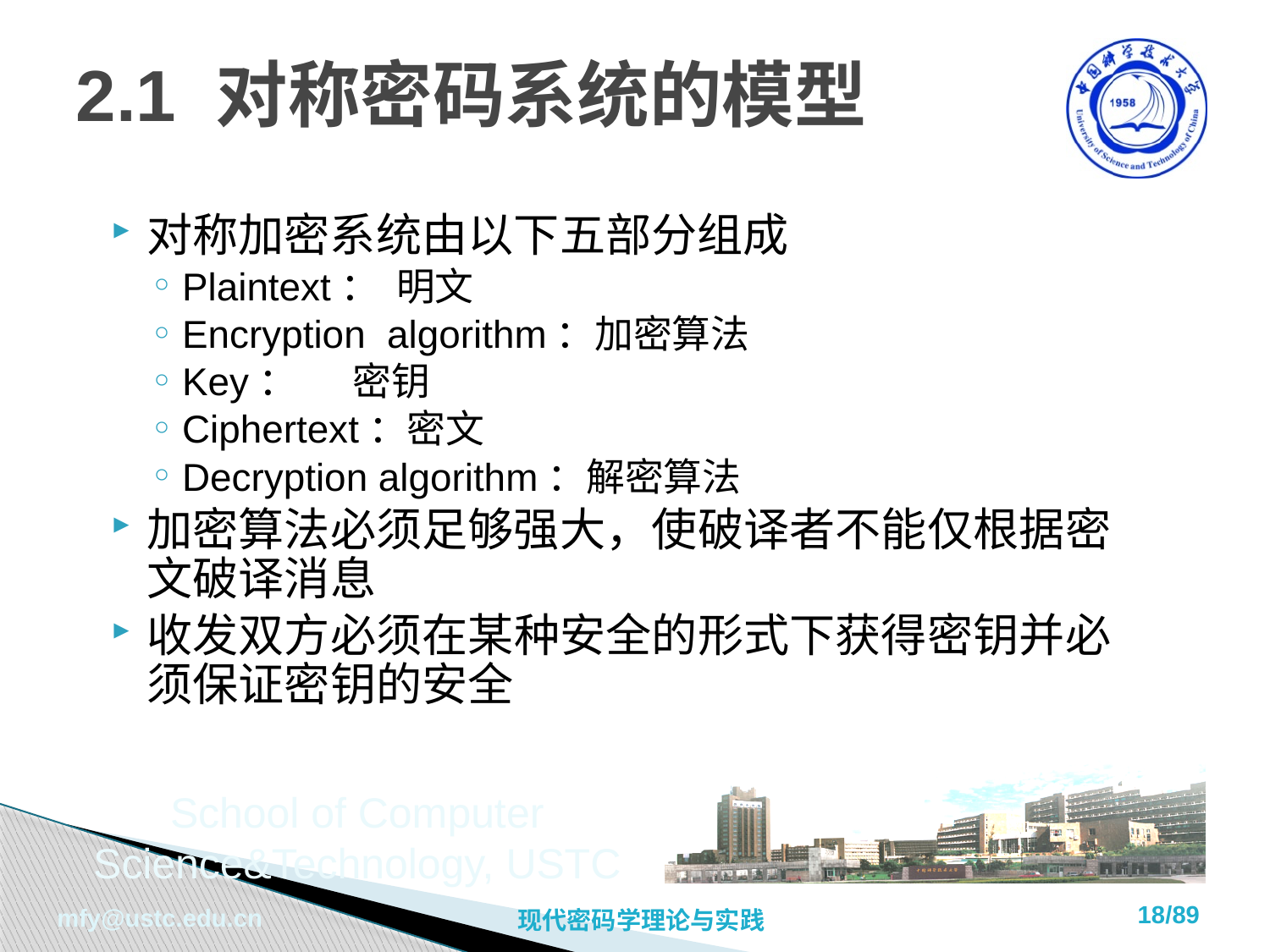

# 2.1 对称密码系统的模型
对称加密系统由以下五部分组成
Plaintext：  明文
Encryption  algorithm：加密算法
Key：	     密钥
Ciphertext：密文
Decryption algorithm：解密算法
加密算法必须足够强大，使破译者不能仅根据密文破译消息
收发双方必须在某种安全的形式下获得密钥并必须保证密钥的安全